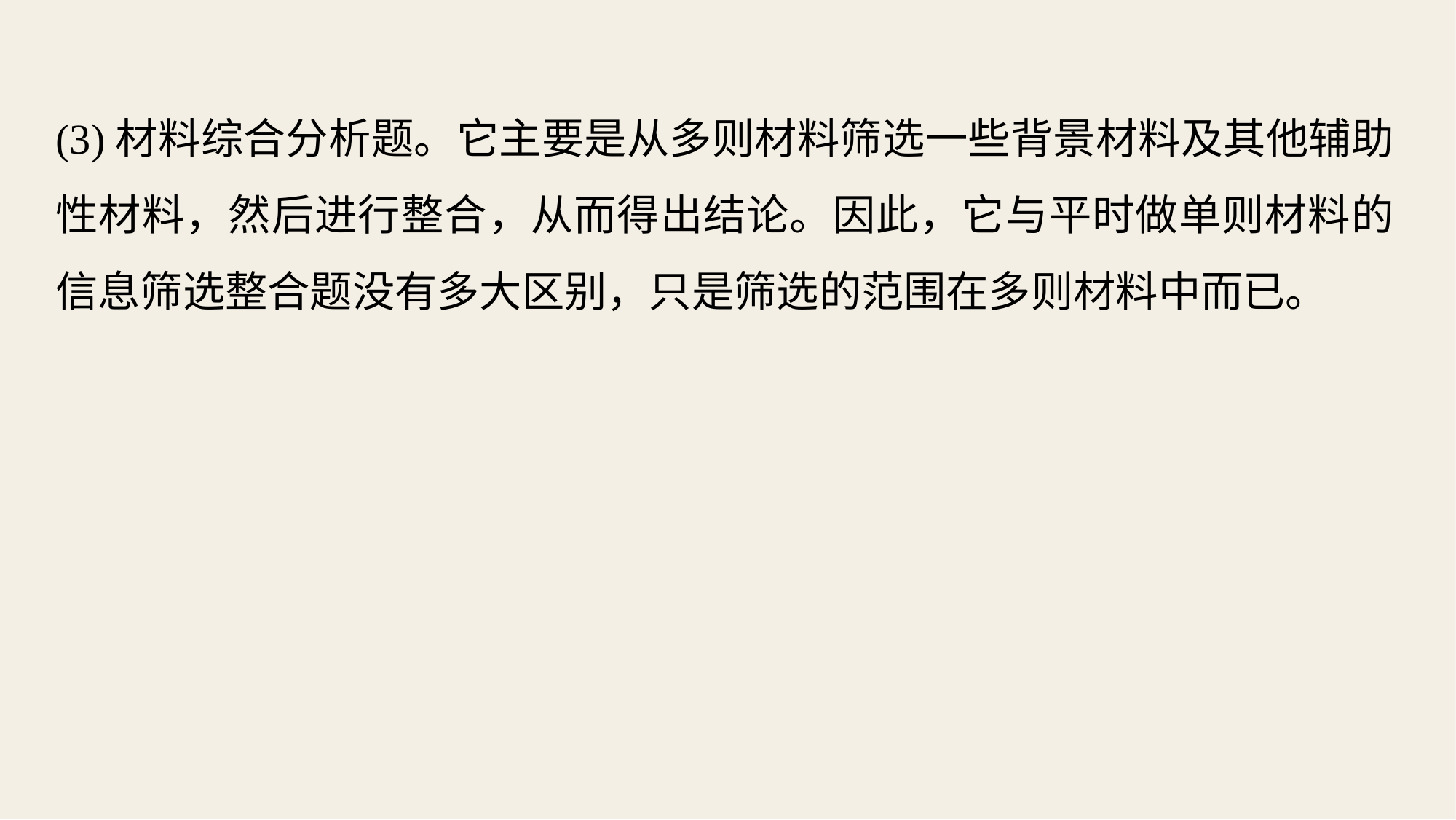

(3)材料综合分析题。它主要是从多则材料筛选一些背景材料及其他辅助性材料，然后进行整合，从而得出结论。因此，它与平时做单则材料的信息筛选整合题没有多大区别，只是筛选的范围在多则材料中而已。